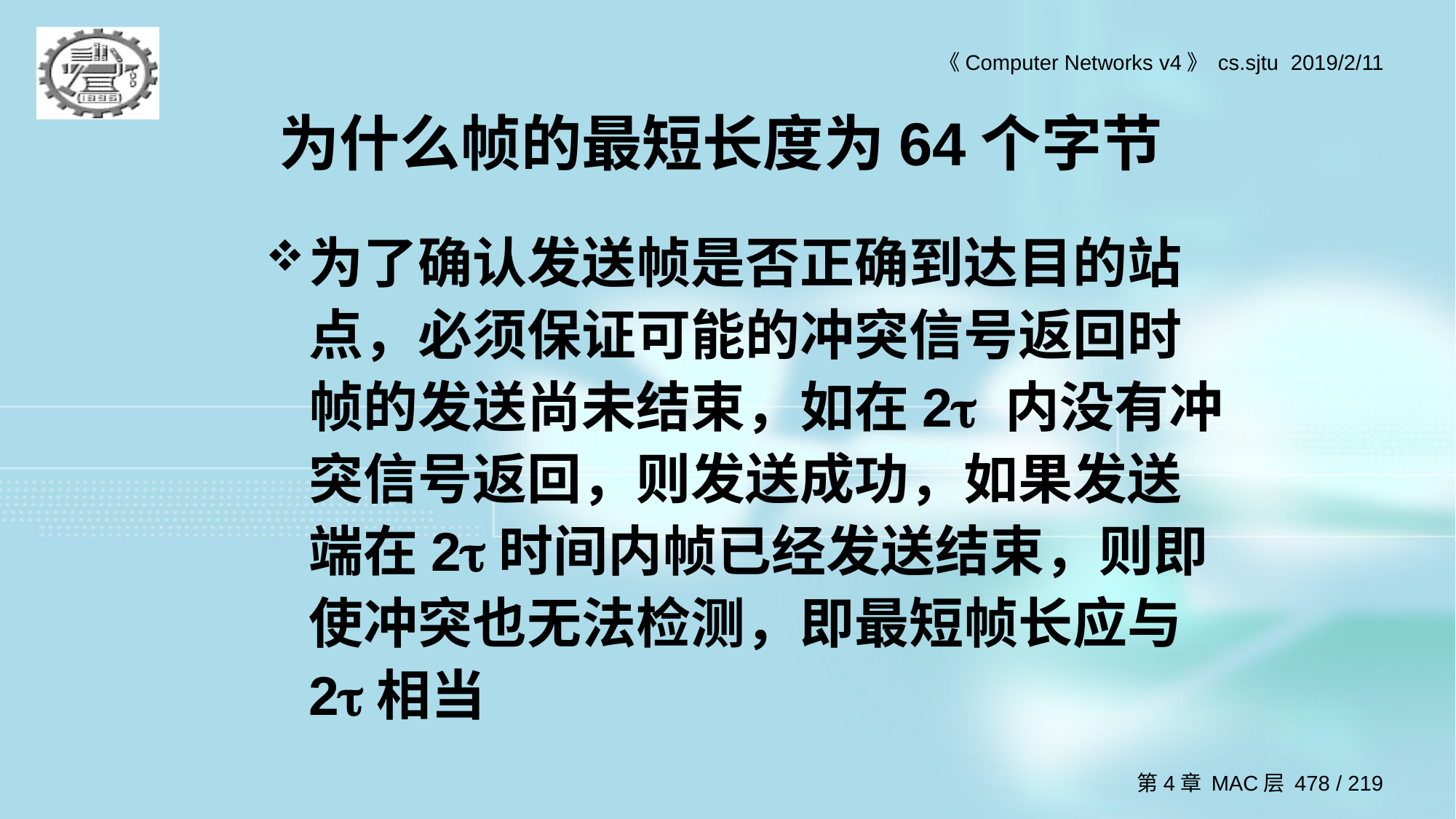

# 为什么帧的最短长度为64个字节
为了确认发送帧是否正确到达目的站点，必须保证可能的冲突信号返回时帧的发送尚未结束，如在2τ 内没有冲突信号返回，则发送成功，如果发送端在2τ时间内帧已经发送结束，则即使冲突也无法检测，即最短帧长应与2τ相当